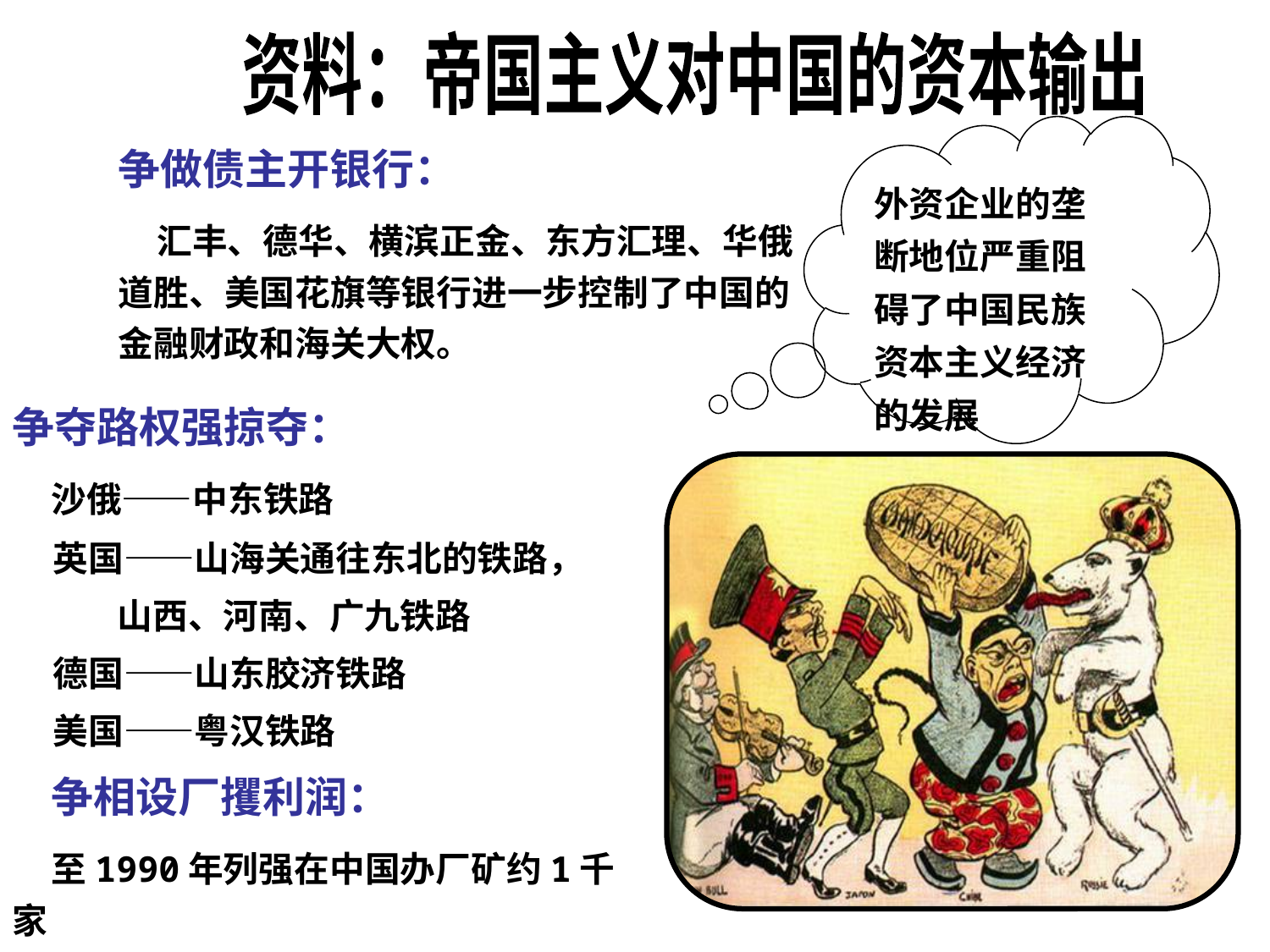

资料：帝国主义对中国的资本输出
外资企业的垄断地位严重阻碍了中国民族资本主义经济的发展

争做债主开银行：
   汇丰、德华、横滨正金、东方汇理、华俄道胜、美国花旗等银行进一步控制了中国的金融财政和海关大权。
争夺路权强掠夺：
   沙俄——中东铁路
    英国——山海关通往东北的铁路，
            山西、河南、广九铁路
    德国——山东胶济铁路
    美国——粤汉铁路
   争相设厂攫利润：
   至1990年列强在中国办厂矿约1千家